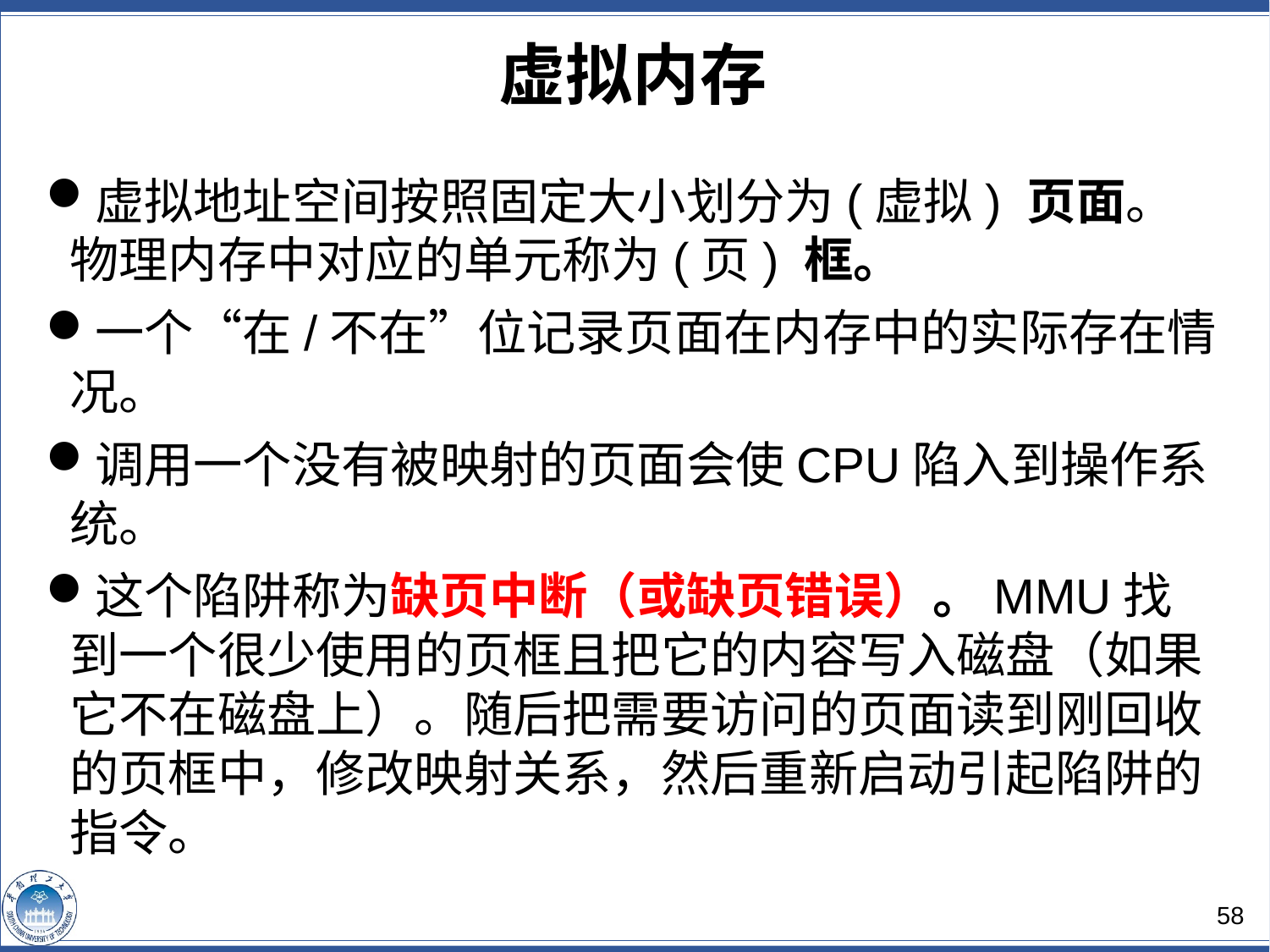

虚拟内存
虚拟地址空间按照固定大小划分为(虚拟) 页面。物理内存中对应的单元称为(页) 框。
一个“在/不在”位记录页面在内存中的实际存在情况。
调用一个没有被映射的页面会使CPU陷入到操作系统。
这个陷阱称为缺页中断（或缺页错误）。MMU找到一个很少使用的页框且把它的内容写入磁盘（如果它不在磁盘上）。随后把需要访问的页面读到刚回收的页框中，修改映射关系，然后重新启动引起陷阱的指令。
58